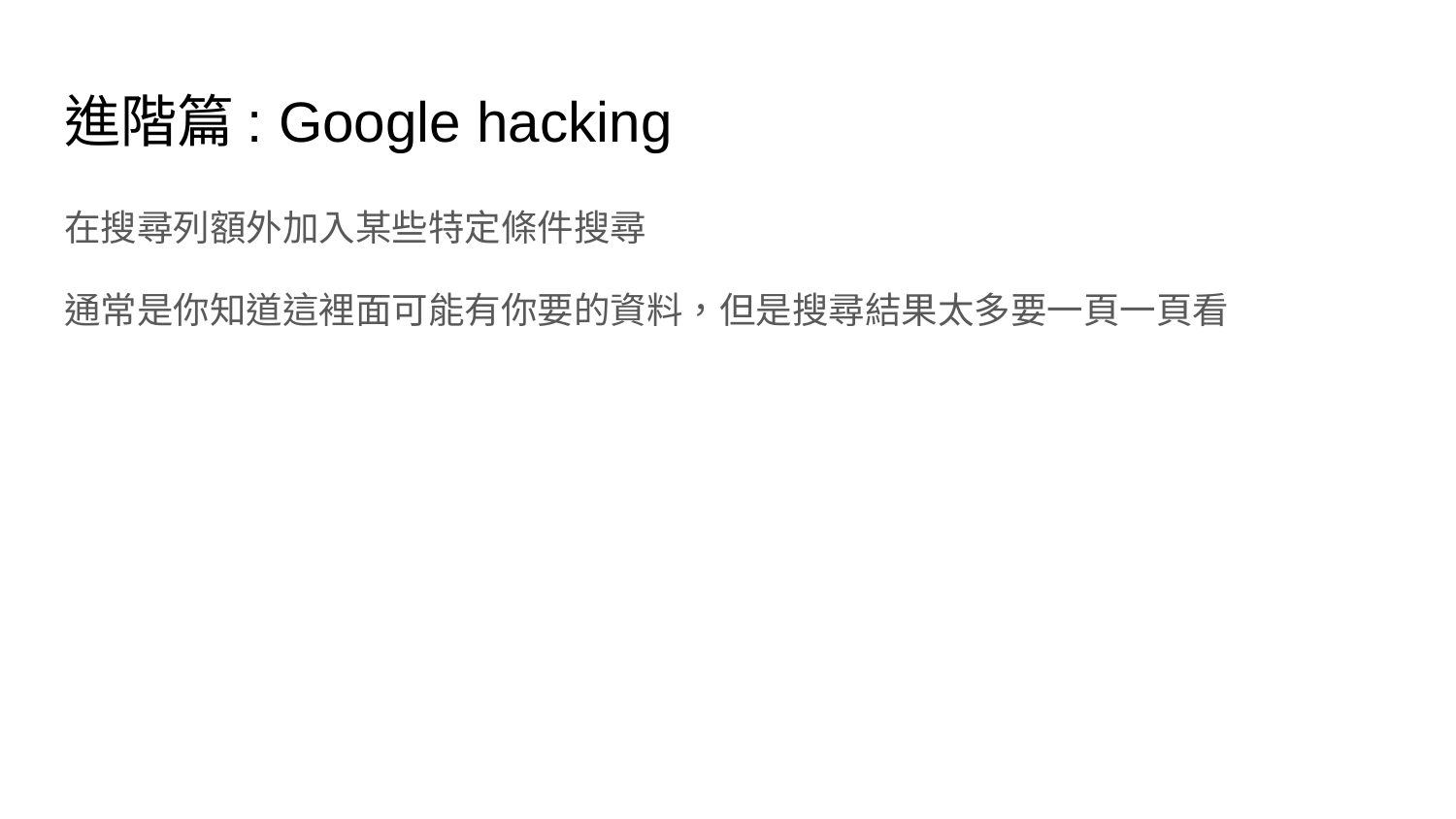

# 進階篇: Google hacking
在搜尋列額外加入某些特定條件搜尋
通常是你知道這裡面可能有你要的資料，但是搜尋結果太多要一頁一頁看